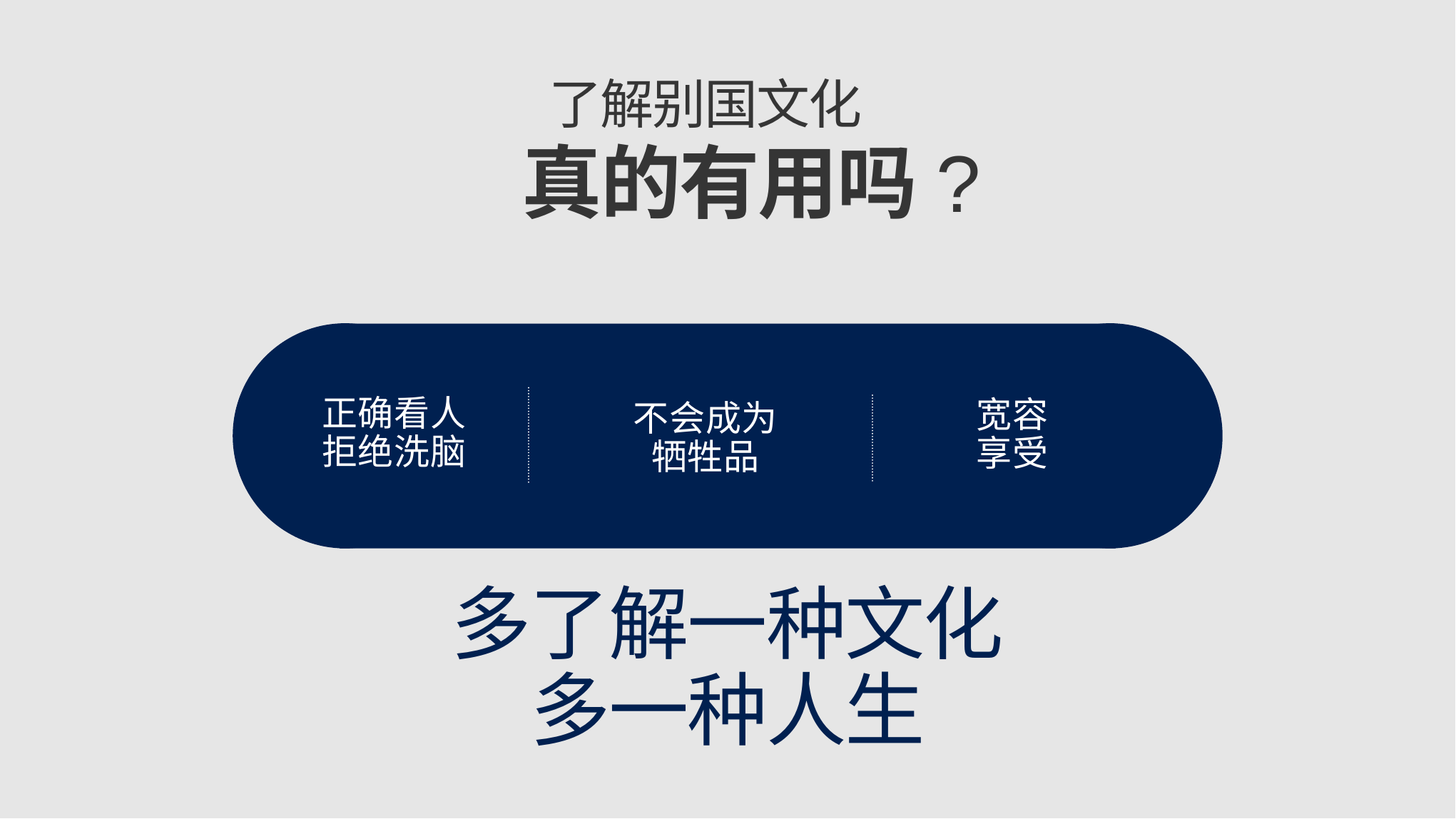

了解别国文化
真的有用吗?

正确看人
拒绝洗脑
宽容
享受
不会成为
牺牲品
多了解一种文化
多一种人生